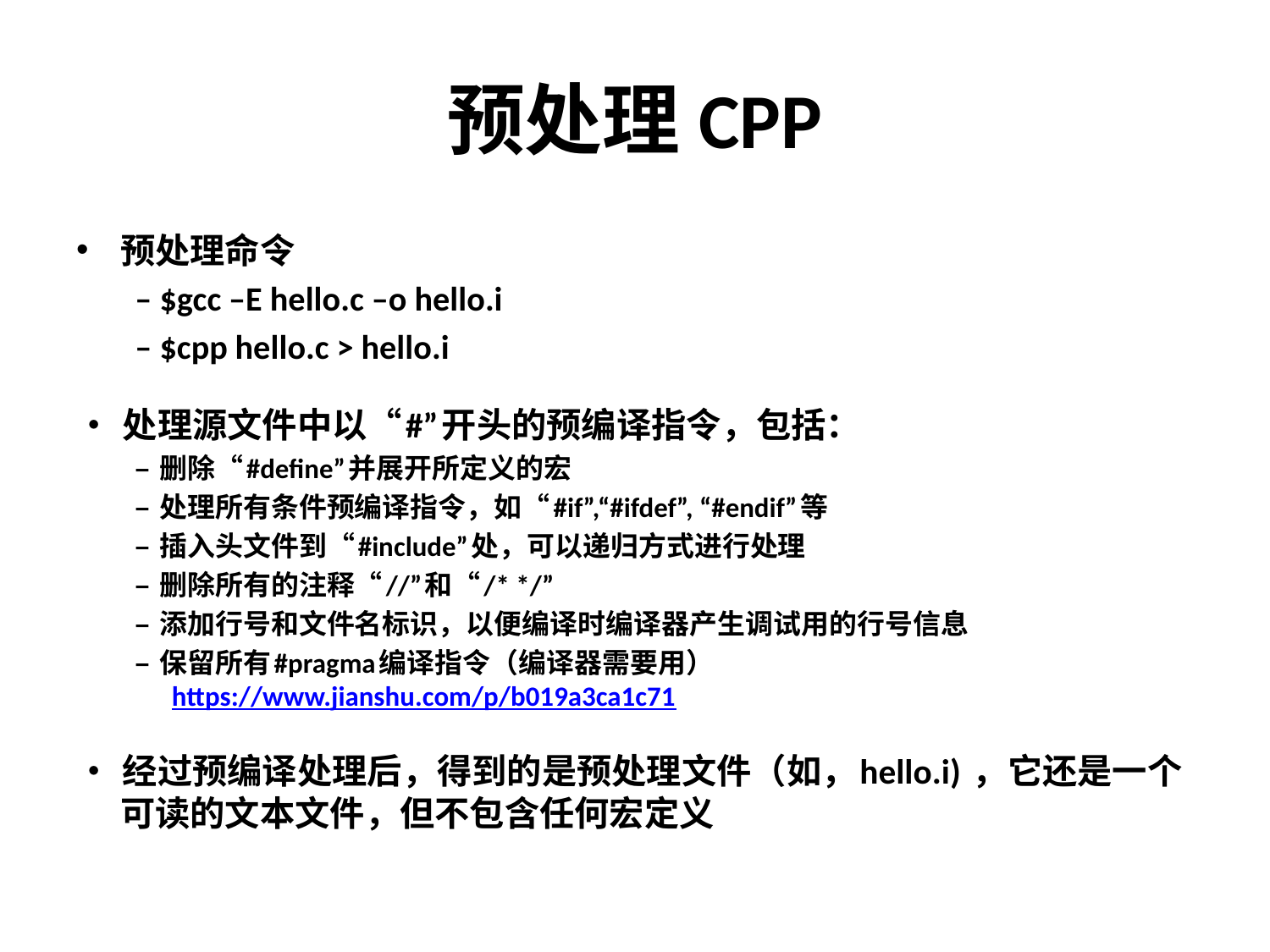

# 预处理CPP
预处理命令
– $gcc –E hello.c –o hello.i
– $cpp hello.c > hello.i

• 处理源文件中以“#”开头的预编译指令，包括：
– 删除“#define”并展开所定义的宏
– 处理所有条件预编译指令，如“#if”,“#ifdef”, “#endif”等
– 插入头文件到“#include”处，可以递归方式进行处理
– 删除所有的注释“//”和“/* */”
– 添加行号和文件名标识，以便编译时编译器产生调试用的行号信息
– 保留所有#pragma编译指令（编译器需要用） https://www.jianshu.com/p/b019a3ca1c71

• 经过预编译处理后，得到的是预处理文件（如，hello.i) ，它还是一个可读的文本文件，但不包含任何宏定义